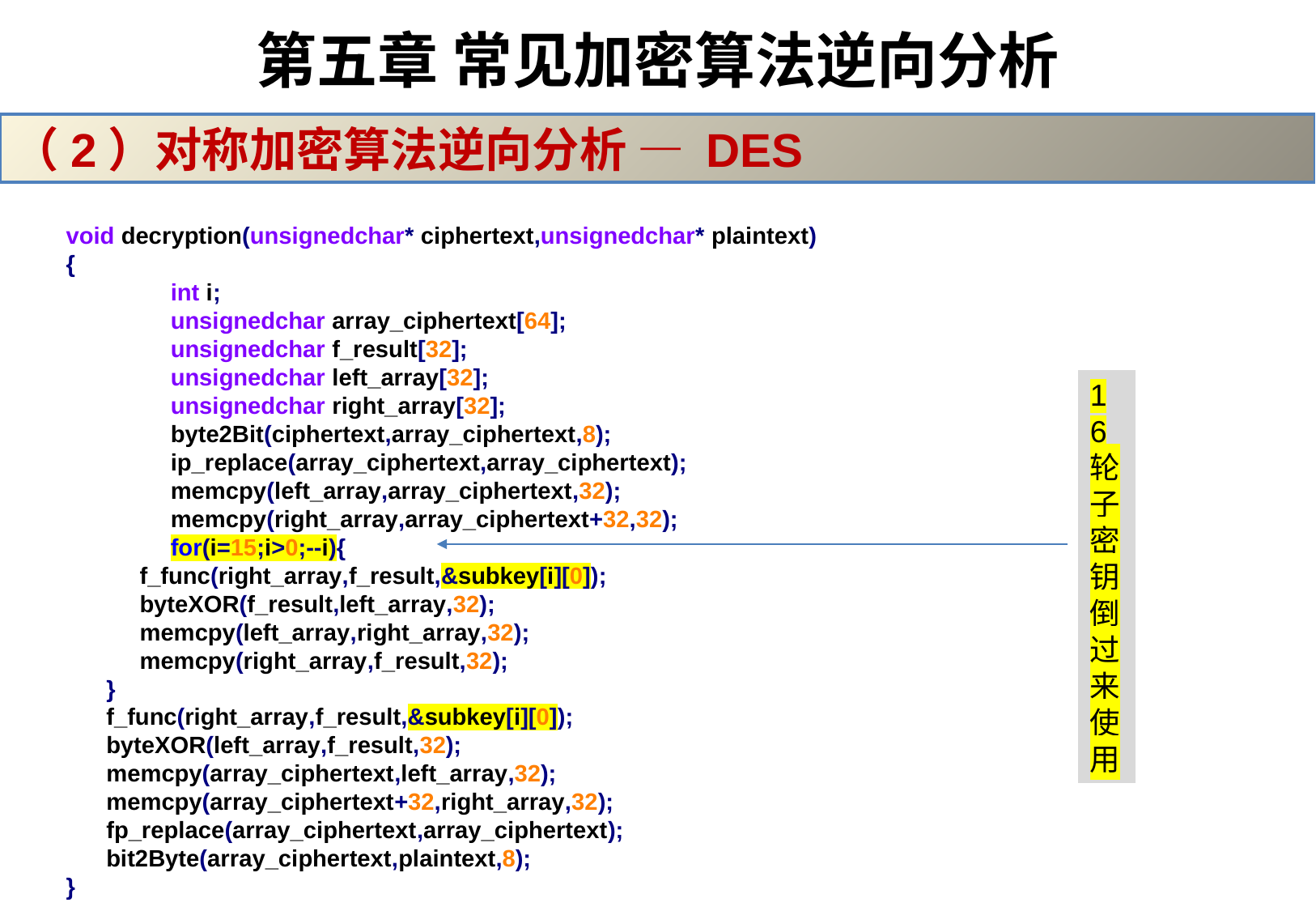

# 第五章 常见加密算法逆向分析
（2）对称加密算法逆向分析 — DES
void decryption(unsignedchar* ciphertext,unsignedchar* plaintext)
{
	int i;
	unsignedchar array_ciphertext[64];
	unsignedchar f_result[32];
	unsignedchar left_array[32];
	unsignedchar right_array[32];
    	byte2Bit(ciphertext,array_ciphertext,8);
    	ip_replace(array_ciphertext,array_ciphertext);
    	memcpy(left_array,array_ciphertext,32);
    	memcpy(right_array,array_ciphertext+32,32);
	for(i=15;i>0;--i){
           f_func(right_array,f_result,&subkey[i][0]);
           byteXOR(f_result,left_array,32);
           memcpy(left_array,right_array,32);
           memcpy(right_array,f_result,32);
      }
      f_func(right_array,f_result,&subkey[i][0]);
      byteXOR(left_array,f_result,32);
      memcpy(array_ciphertext,left_array,32);
      memcpy(array_ciphertext+32,right_array,32);
      fp_replace(array_ciphertext,array_ciphertext);
      bit2Byte(array_ciphertext,plaintext,8);
}
16轮子密钥 倒过来使用